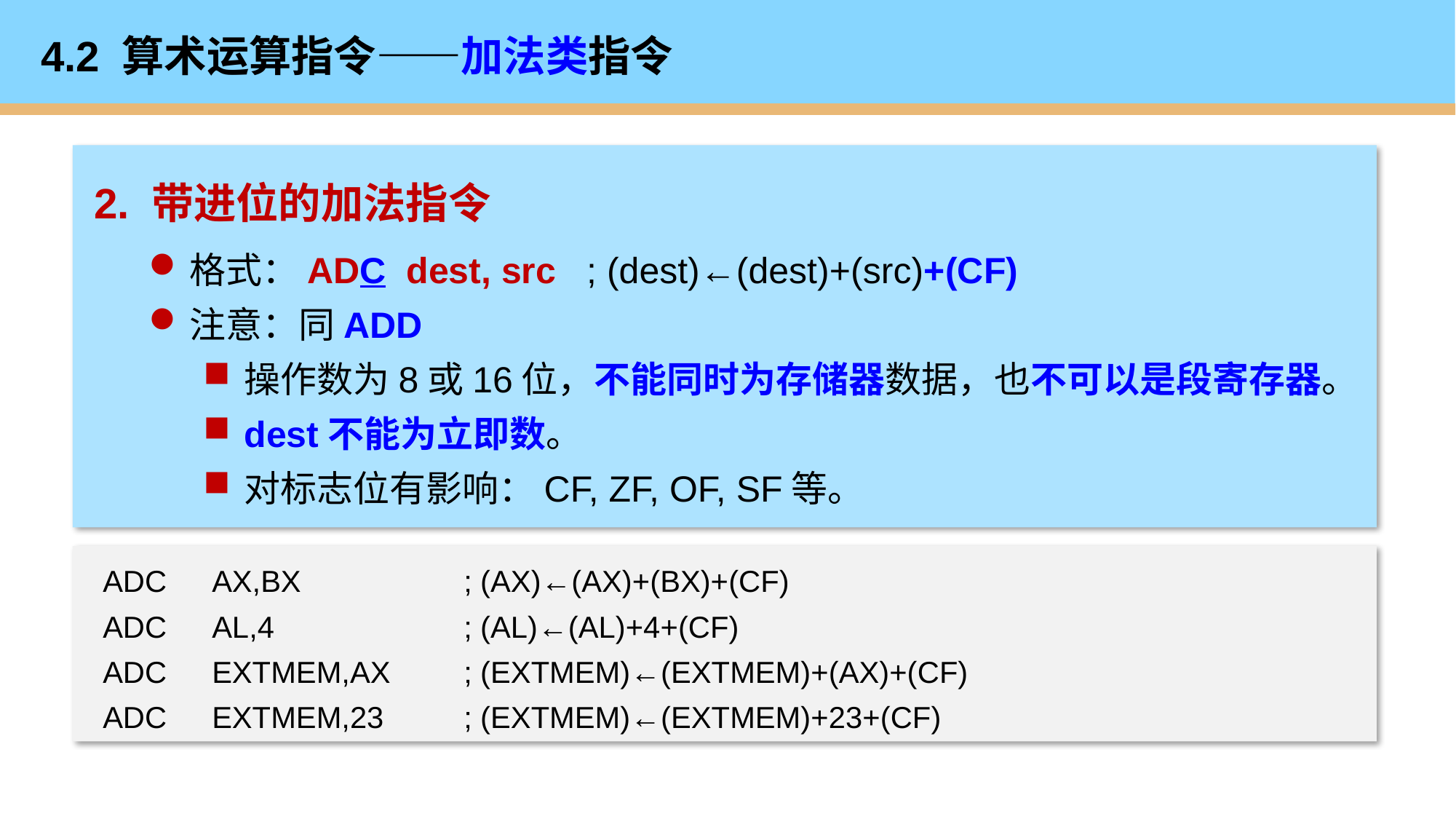

# 4.2 算术运算指令——加法类指令
2. 带进位的加法指令
格式：ADC  dest, src   ; (dest)←(dest)+(src)+(CF)
注意：同ADD
操作数为8或16位，不能同时为存储器数据，也不可以是段寄存器。
dest不能为立即数。
对标志位有影响：CF, ZF, OF, SF等。
ADC	AX,BX		    ; (AX)←(AX)+(BX)+(CF)
ADC	AL,4		    ; (AL)←(AL)+4+(CF)
ADC	EXTMEM,AX	    ; (EXTMEM)←(EXTMEM)+(AX)+(CF)
ADC	EXTMEM,23	    ; (EXTMEM)←(EXTMEM)+23+(CF)
77